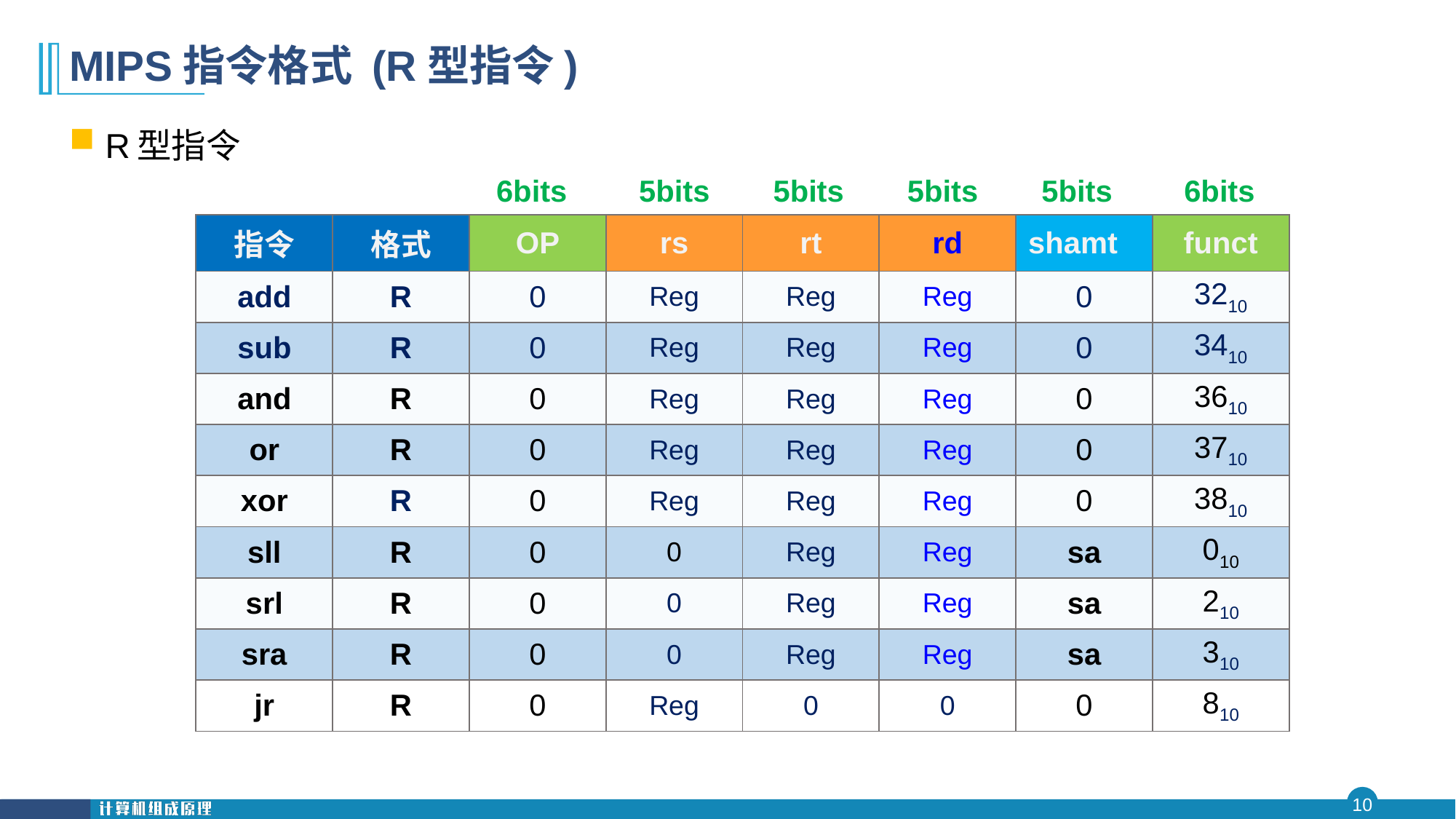

# MIPS指令格式 (R型指令)
R型指令
|  |  | 6bits | 5bits | 5bits | 5bits | 5bits | 6bits |
| --- | --- | --- | --- | --- | --- | --- | --- |
| 指令 | 格式 | OP | rs | rt | rd | shamt | funct |
| --- | --- | --- | --- | --- | --- | --- | --- |
| add | R | 0 | Reg | Reg | Reg | 0 | 3210 |
| sub | R | 0 | Reg | Reg | Reg | 0 | 3410 |
| and | R | 0 | Reg | Reg | Reg | 0 | 3610 |
| or | R | 0 | Reg | Reg | Reg | 0 | 3710 |
| xor | R | 0 | Reg | Reg | Reg | 0 | 3810 |
| sll | R | 0 | 0 | Reg | Reg | sa | 010 |
| srl | R | 0 | 0 | Reg | Reg | sa | 210 |
| sra | R | 0 | 0 | Reg | Reg | sa | 310 |
| jr | R | 0 | Reg | 0 | 0 | 0 | 810 |